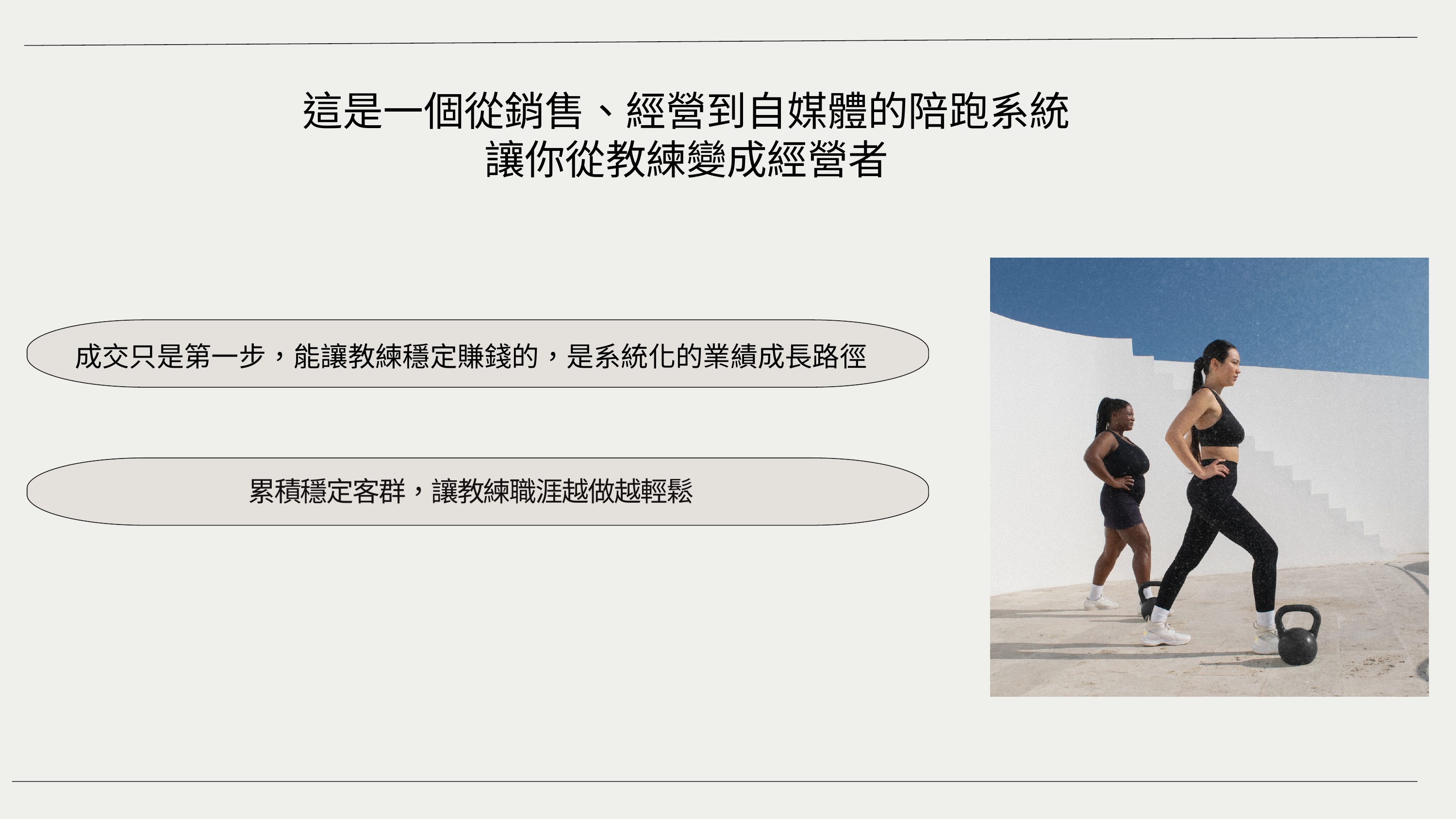

這是一個從銷售、經營到自媒體的陪跑系統
讓你從教練變成經營者

成交只是第一步，能讓教練穩定賺錢的，是系統化的業績成長路徑
累積穩定客群，讓教練職涯越做越輕鬆